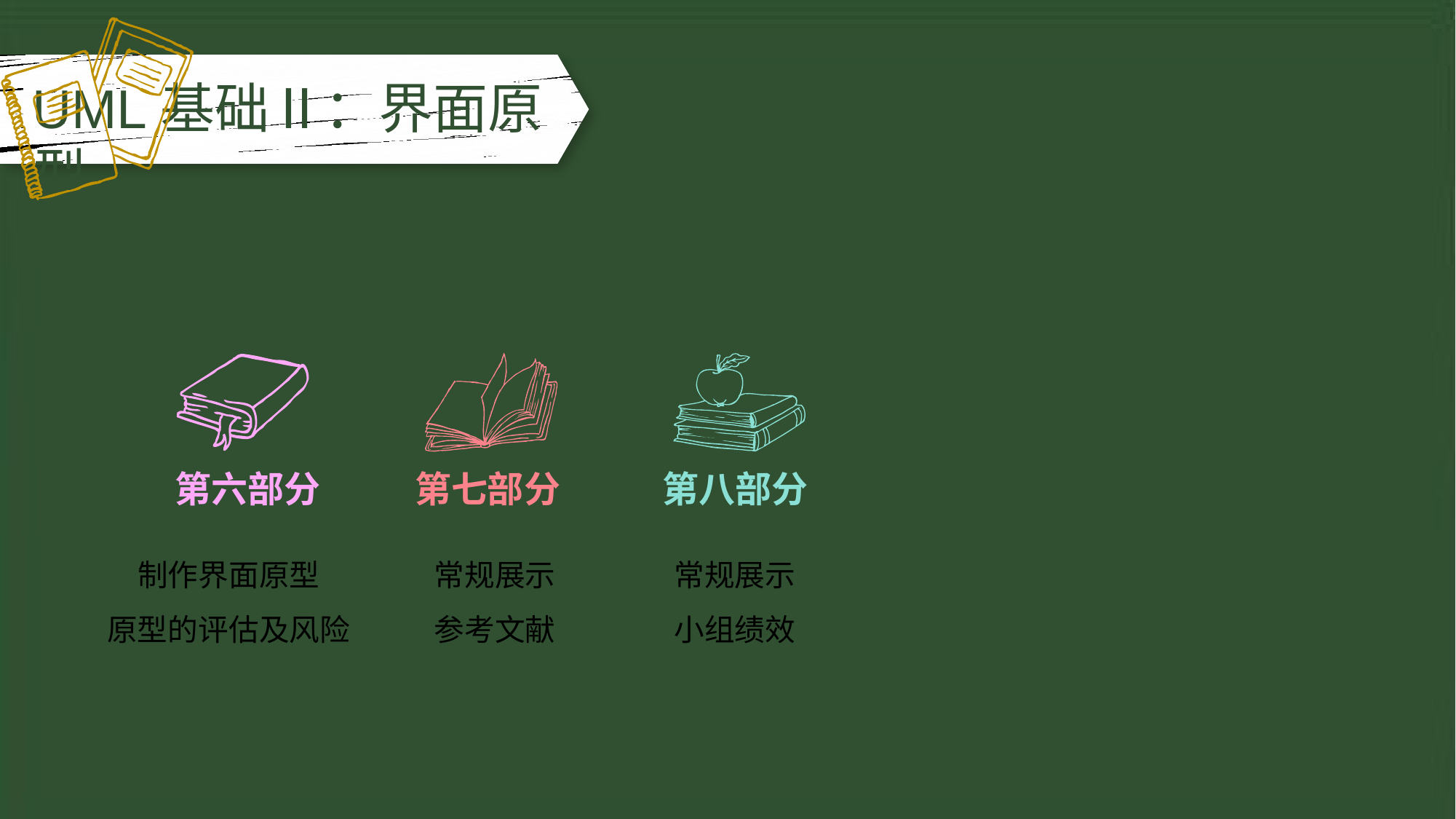

UML基础Ⅱ：界面原型

第六部分
第七部分
第八部分
制作界面原型
原型的评估及风险

常规展示
参考文献
常规展示
小组绩效